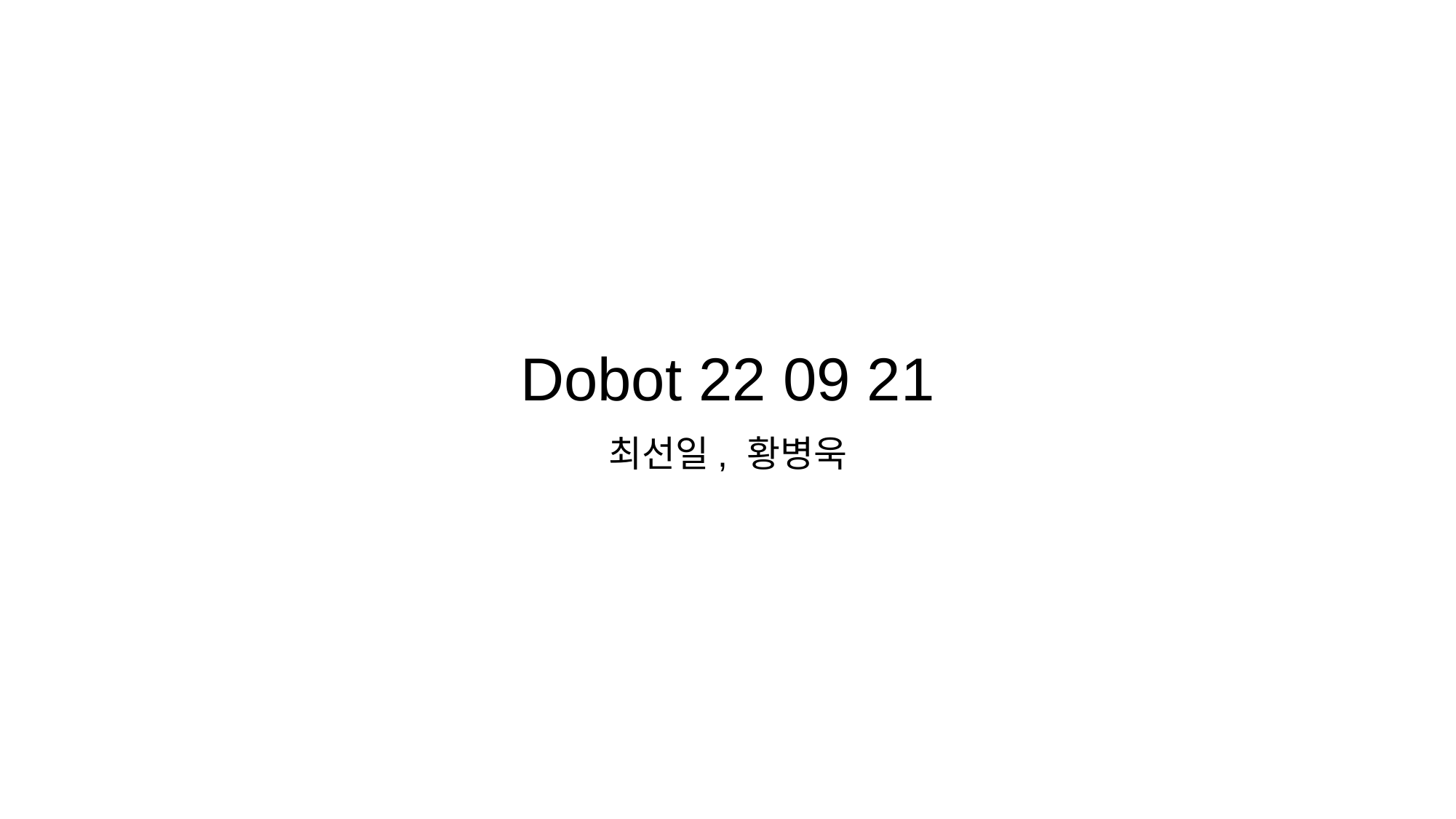

# Dobot 22 09 21
최선일, 황병욱